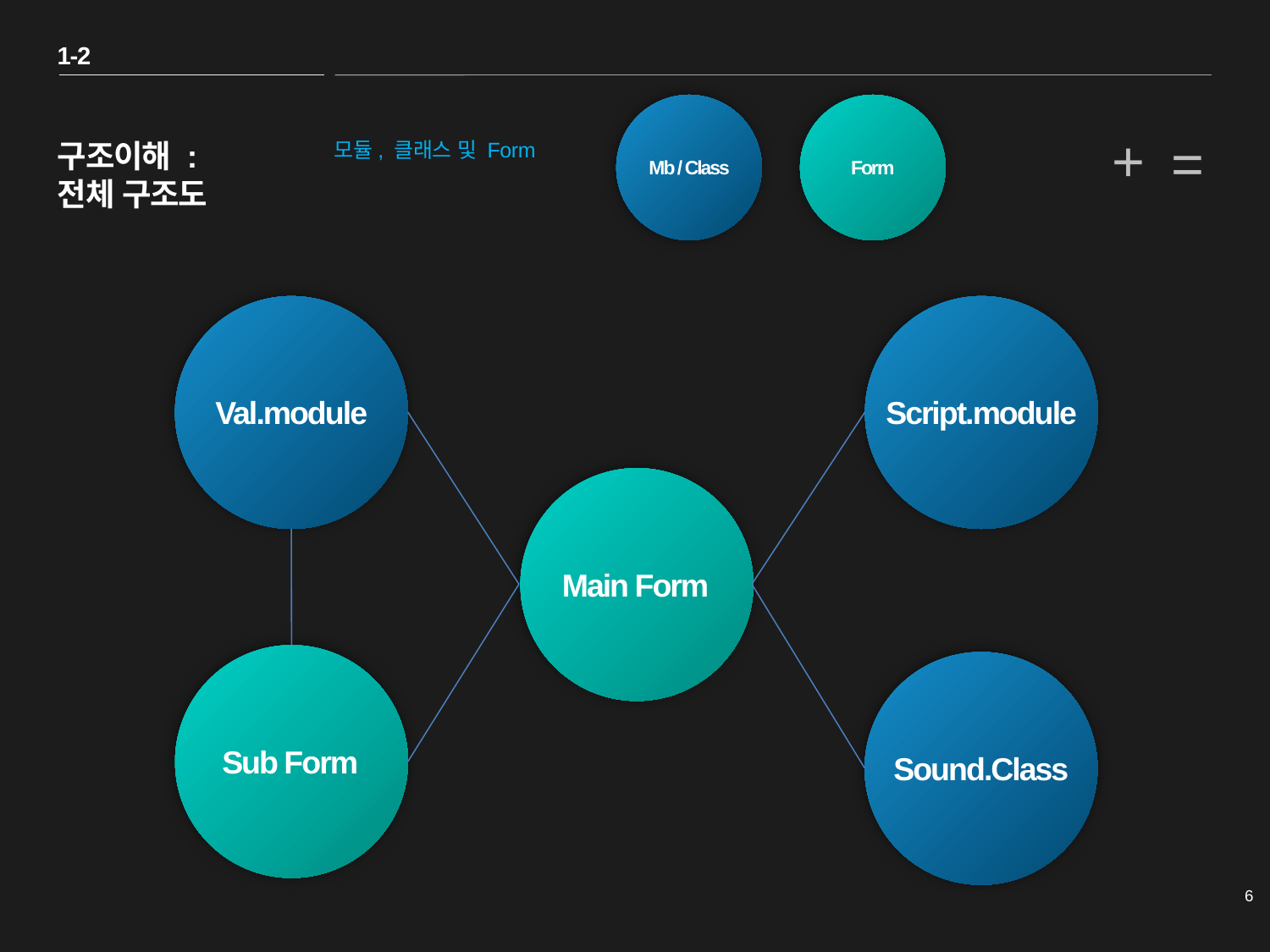

1-2

+
=
구조이해 :
전체 구조도
모듈, 클래스 및 Form
Mb / Class
Form

Val.module
Script.module

Main Form

Sub Form
Sound.Class
6